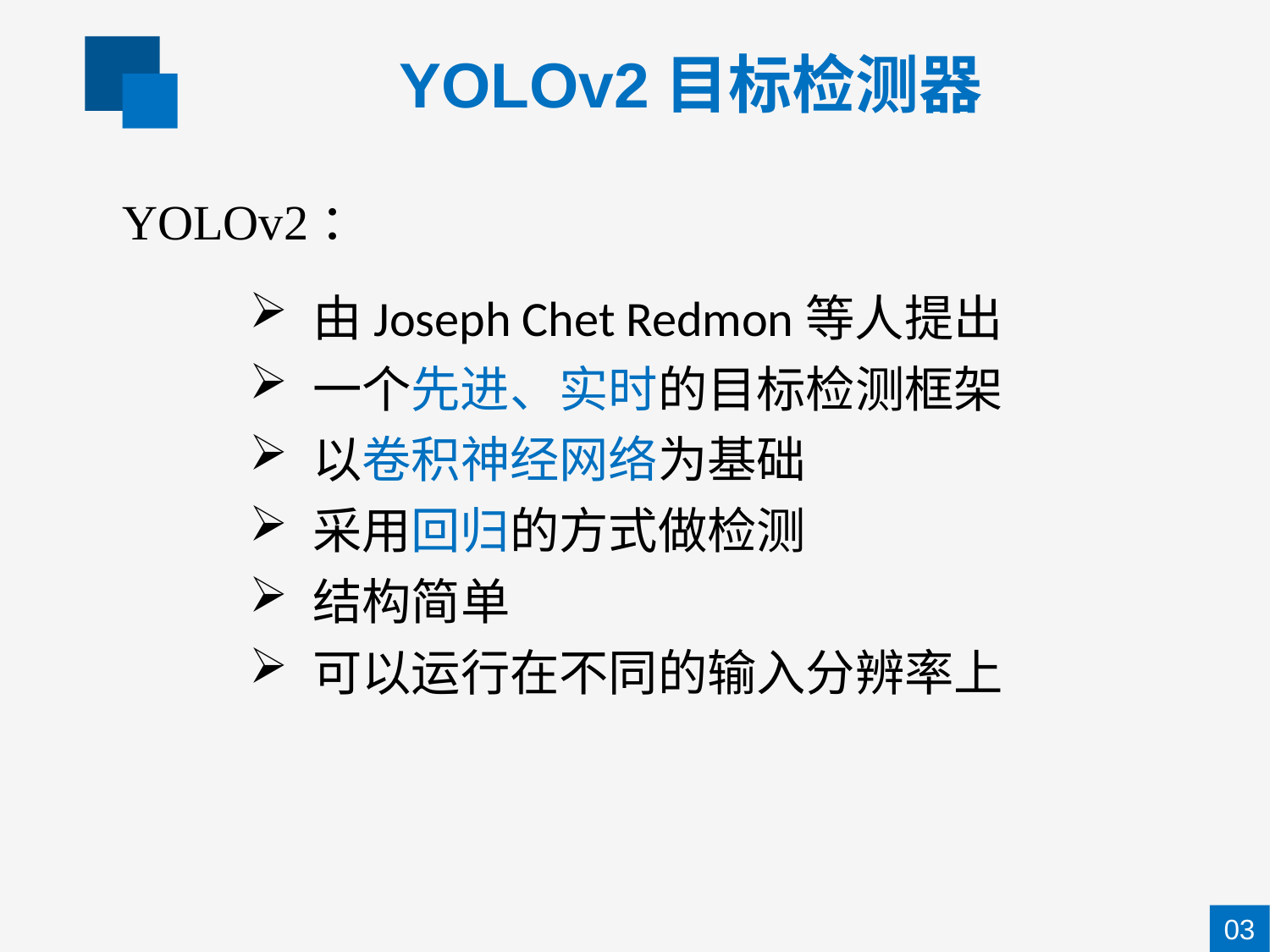

YOLOv2目标检测器
YOLOv2：

由Joseph Chet Redmon等人提出
一个先进、实时的目标检测框架
以卷积神经网络为基础
采用回归的方式做检测
结构简单
可以运行在不同的输入分辨率上

03